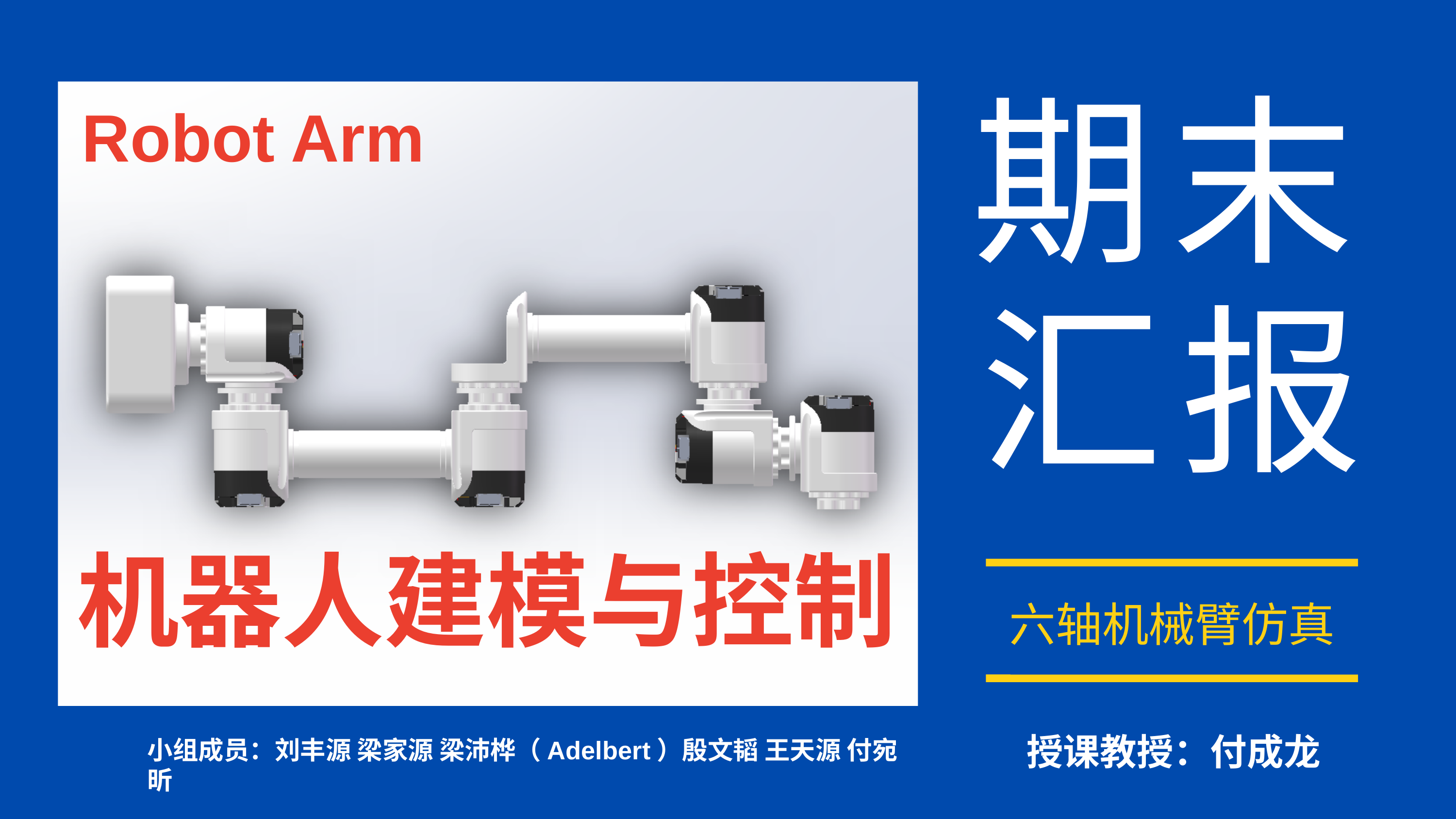

期末汇报

Robot Arm
机器人建模与控制

六轴机械臂仿真

授课教授：付成龙
小组成员：刘丰源 梁家源 梁沛桦（Adelbert）殷文韬 王天源 付宛昕